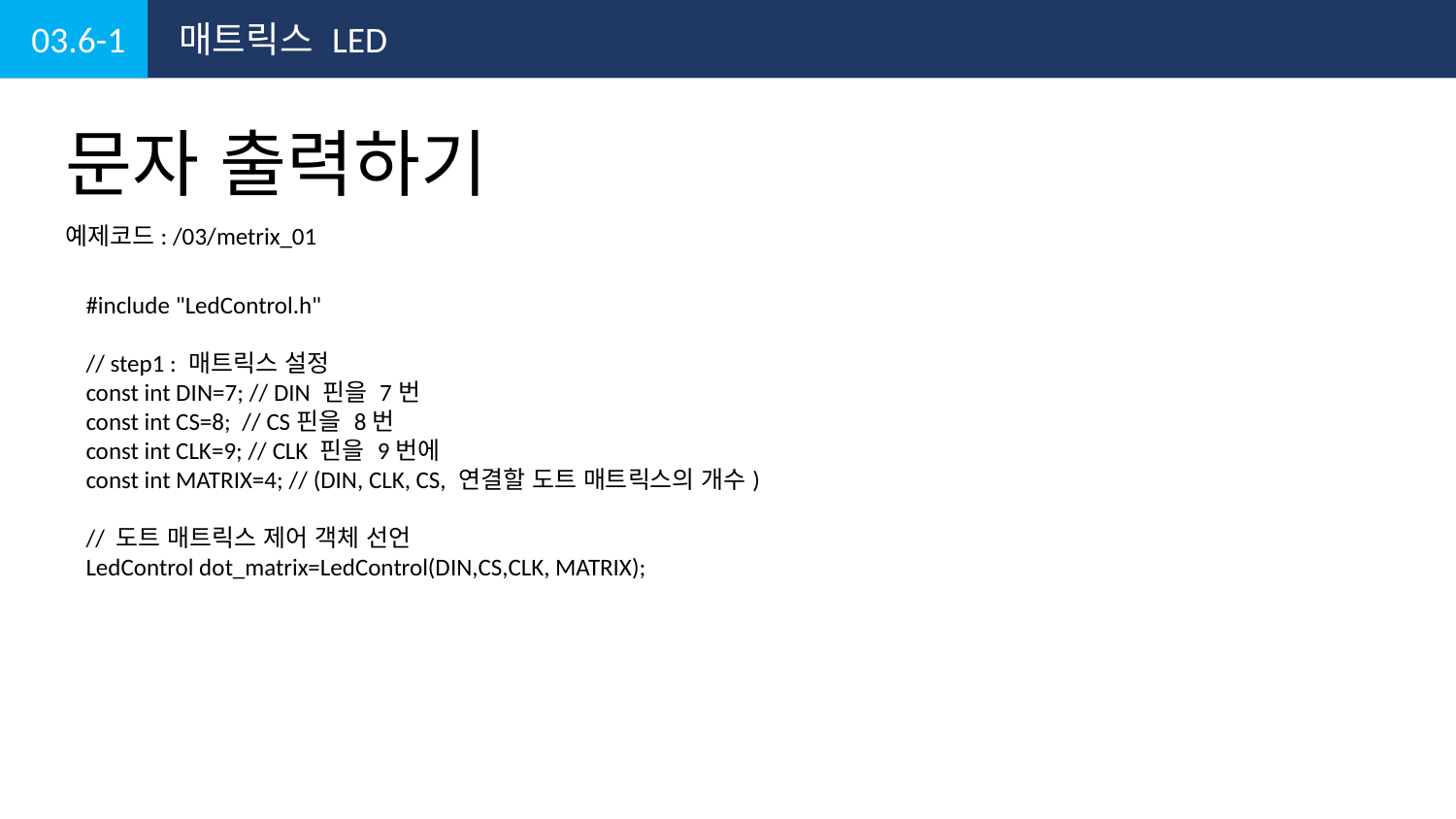

03.6-1
매트릭스 LED
문자 출력하기
예제코드: /03/metrix_01
#include "LedControl.h"

// step1 : 매트릭스 설정
const int DIN=7; // DIN 핀을 7번
const int CS=8;  // CS핀을 8번
const int CLK=9; // CLK 핀을 9번에
const int MATRIX=4; // (DIN, CLK, CS, 연결할 도트 매트릭스의 개수)

// 도트 매트릭스 제어 객체 선언
LedControl dot_matrix=LedControl(DIN,CS,CLK, MATRIX);